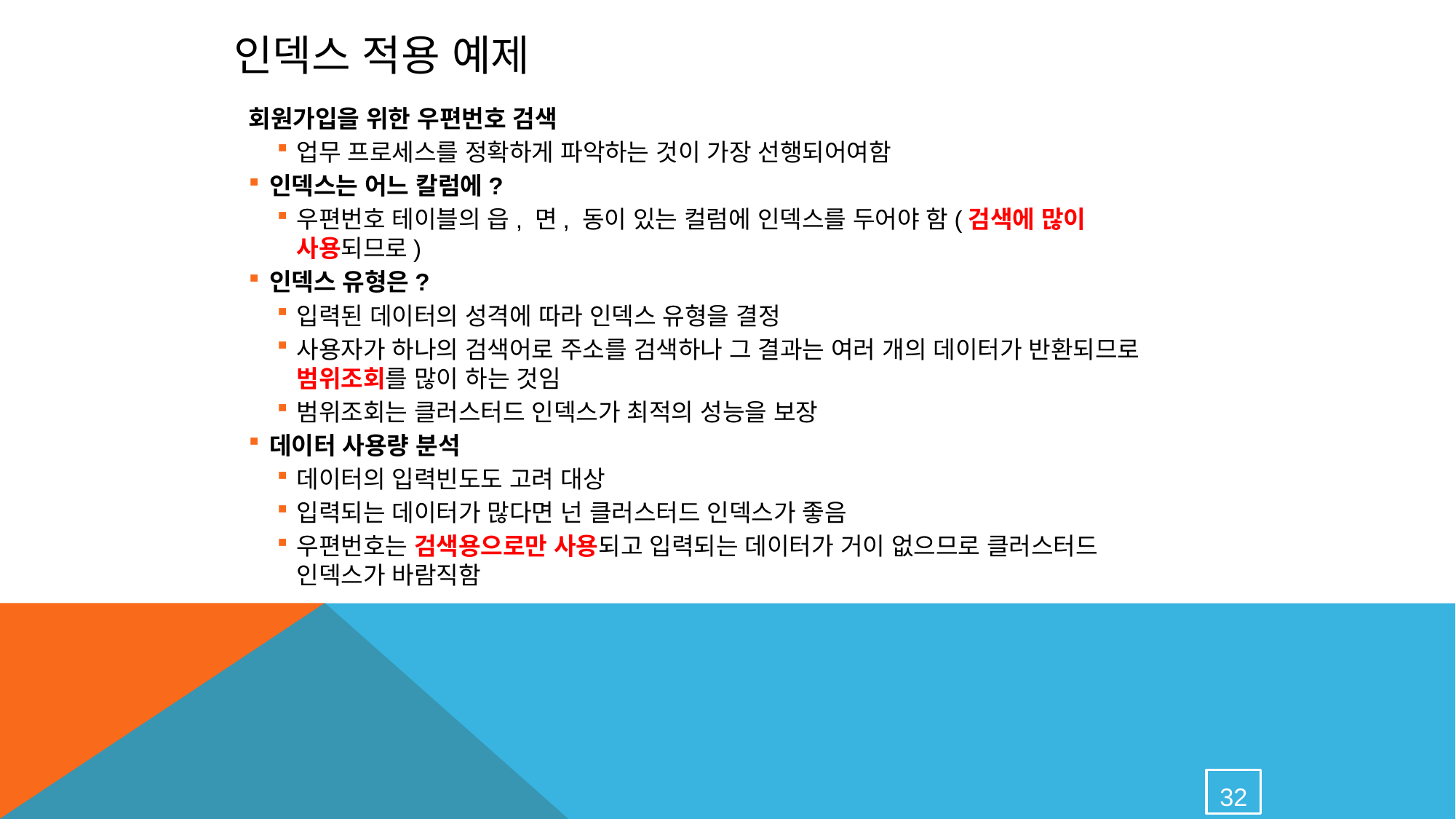

# 인덱스 적용 예제
회원가입을 위한 우편번호 검색
업무 프로세스를 정확하게 파악하는 것이 가장 선행되어여함
인덱스는 어느 칼럼에?
우편번호 테이블의 읍, 면, 동이 있는 컬럼에 인덱스를 두어야 함(검색에 많이 사용되므로)
인덱스 유형은?
입력된 데이터의 성격에 따라 인덱스 유형을 결정
사용자가 하나의 검색어로 주소를 검색하나 그 결과는 여러 개의 데이터가 반환되므로 범위조회를 많이 하는 것임
범위조회는 클러스터드 인덱스가 최적의 성능을 보장
데이터 사용량 분석
데이터의 입력빈도도 고려 대상
입력되는 데이터가 많다면 넌 클러스터드 인덱스가 좋음
우편번호는 검색용으로만 사용되고 입력되는 데이터가 거이 없으므로 클러스터드 인덱스가 바람직함
32